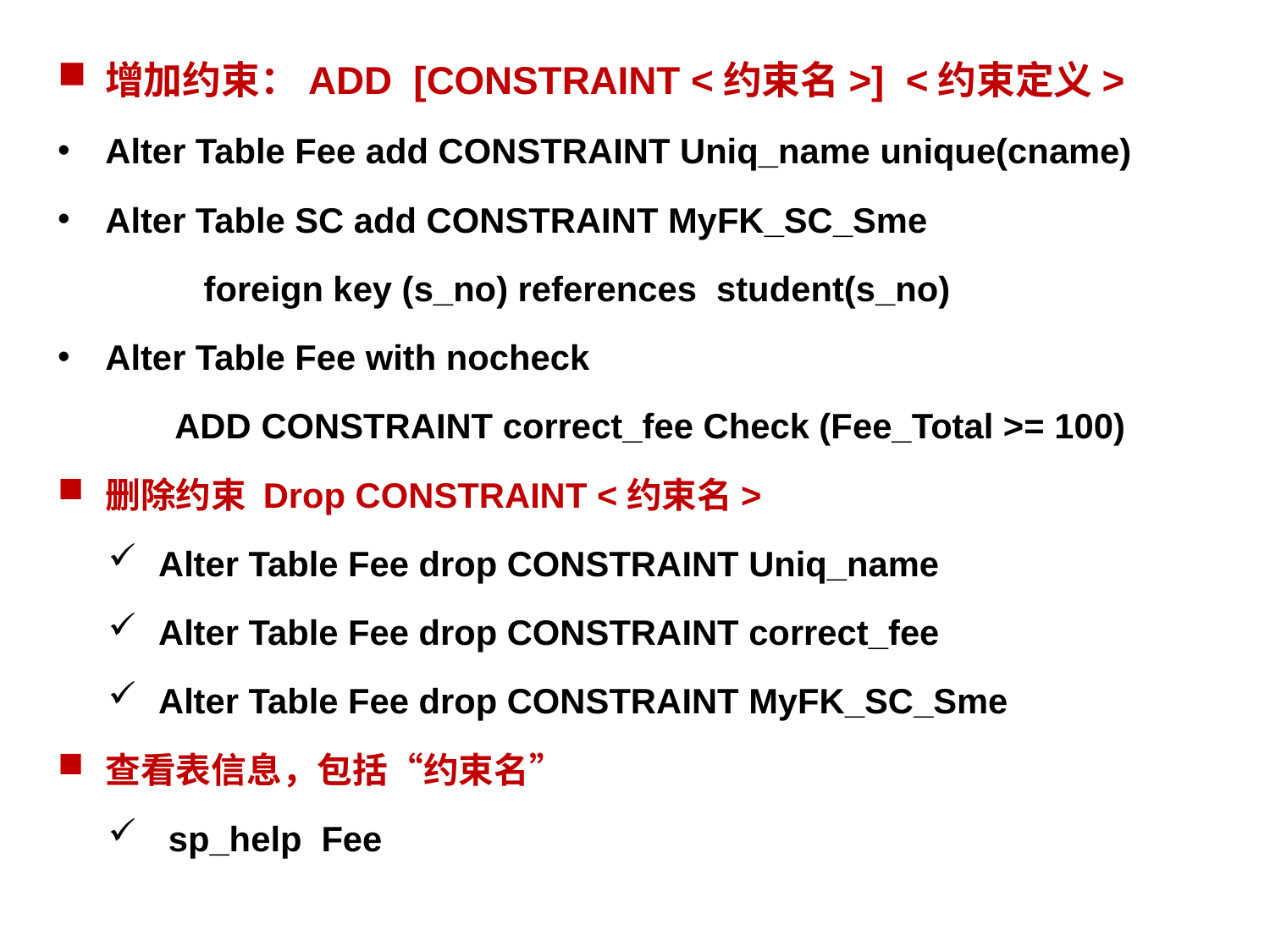

增加约束：ADD  [CONSTRAINT <约束名>]  <约束定义>
Alter Table Fee add CONSTRAINT Uniq_name unique(cname)
Alter Table SC add CONSTRAINT MyFK_SC_Sme
               foreign key (s_no) references  student(s_no)
Alter Table Fee with nocheck
            ADD CONSTRAINT correct_fee Check (Fee_Total >= 100)
删除约束 Drop CONSTRAINT <约束名>
Alter Table Fee drop CONSTRAINT Uniq_name
Alter Table Fee drop CONSTRAINT correct_fee
Alter Table Fee drop CONSTRAINT MyFK_SC_Sme
查看表信息，包括“约束名”
 sp_help  Fee